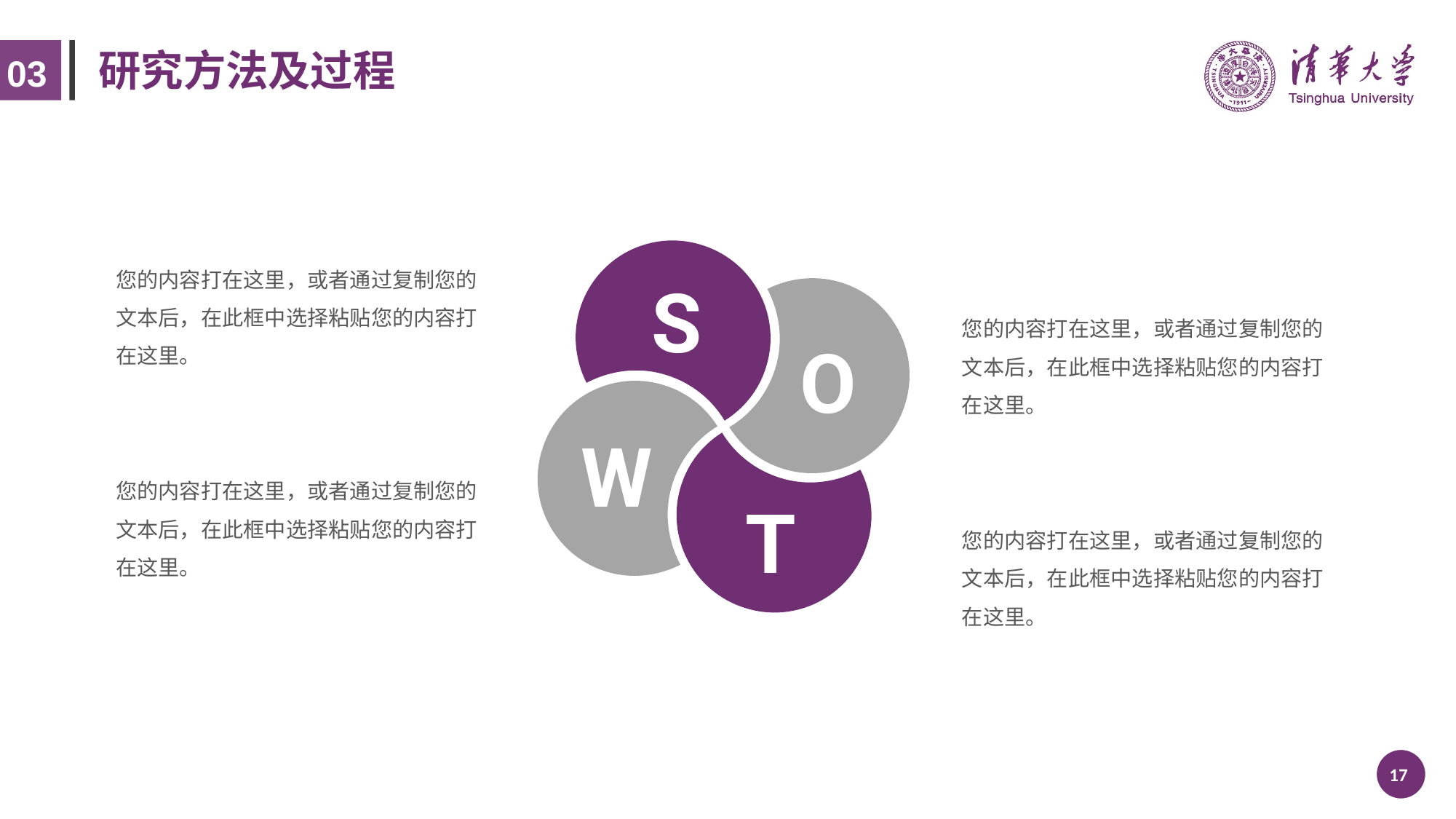

# 研究方法及过程
03

您的内容打在这里，或者通过复制您的文本后，在此框中选择粘贴您的内容打在这里。
S

您的内容打在这里，或者通过复制您的文本后，在此框中选择粘贴您的内容打在这里。
O

W
您的内容打在这里，或者通过复制您的文本后，在此框中选择粘贴您的内容打在这里。
T
您的内容打在这里，或者通过复制您的文本后，在此框中选择粘贴您的内容打在这里。
17    /30